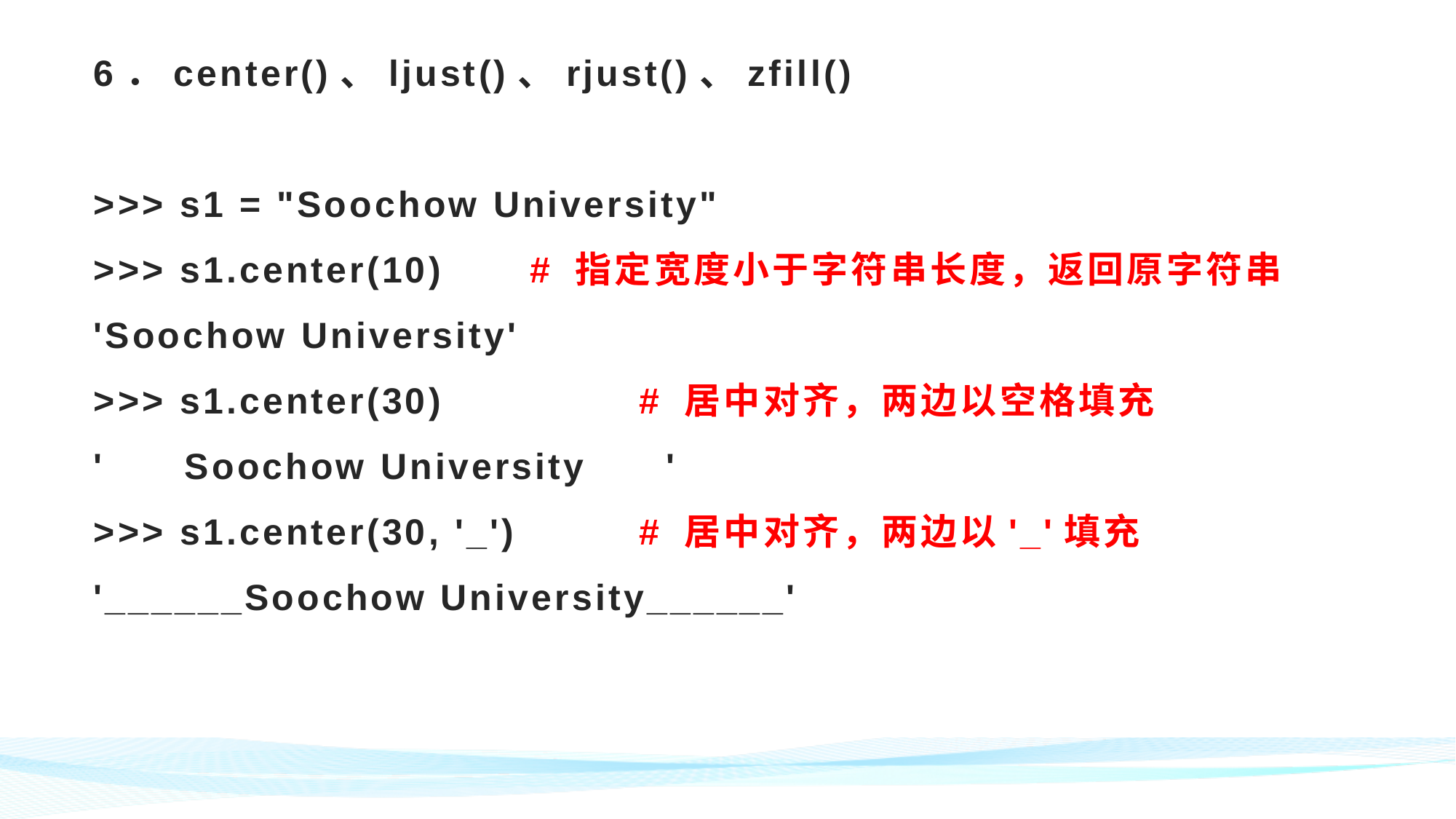

# 6．center()、ljust()、rjust()、zfill() >>> s1 = "Soochow University" >>> s1.center(10)	# 指定宽度小于字符串长度，返回原字符串 'Soochow University' >>> s1.center(30)		# 居中对齐，两边以空格填充 '      Soochow University      ' >>> s1.center(30, '_')		# 居中对齐，两边以'_'填充 '______Soochow University______'